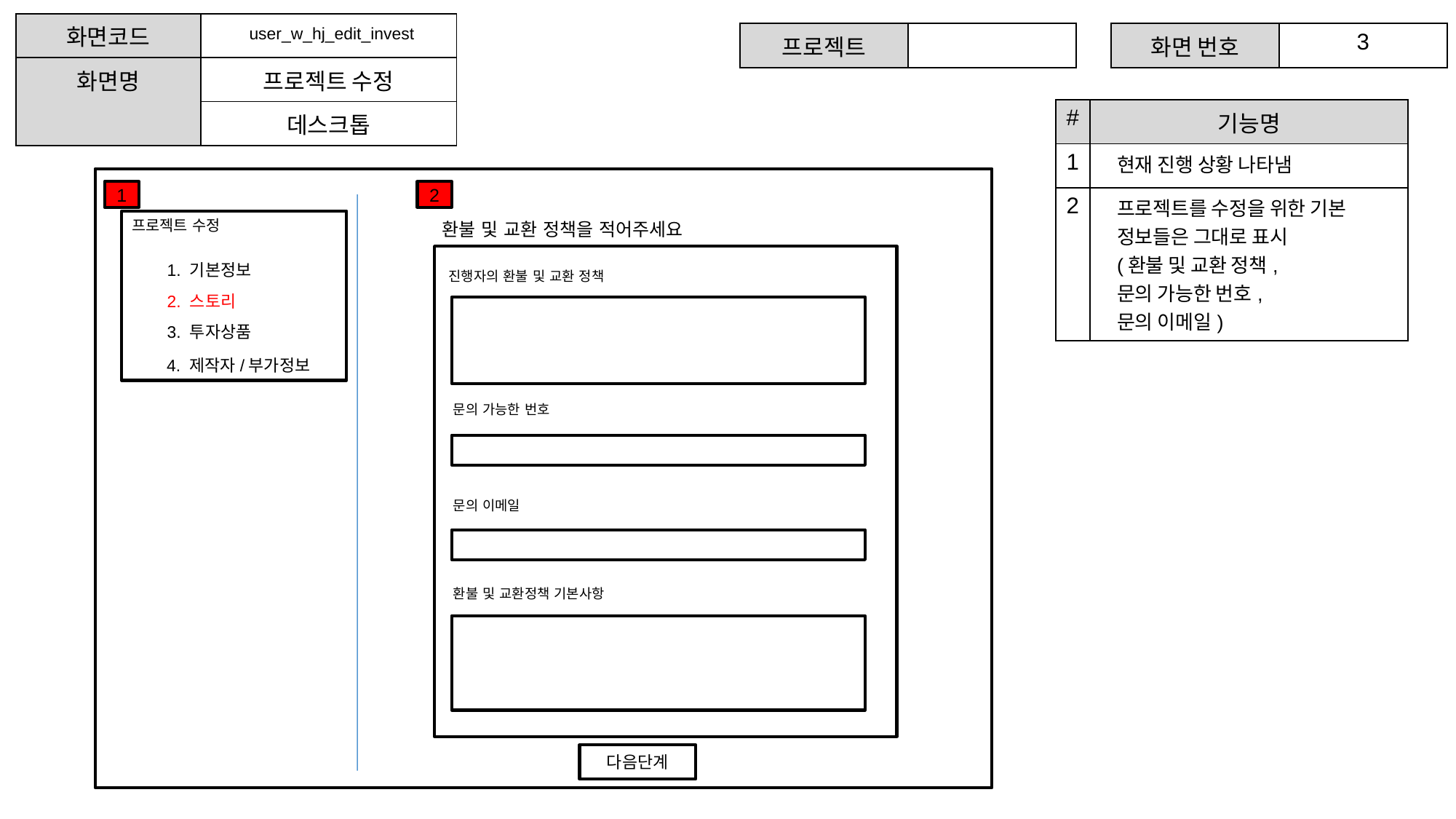

| 화면코드 | user\_w\_hj\_edit\_invest |
| --- | --- |
| 화면명 | 프로젝트 수정 |
|  | 데스크톱 |
| 프로젝트 |  |
| --- | --- |
| 화면 번호 | 3 |
| --- | --- |
| # | 기능명 |
| --- | --- |
| 1 | 현재 진행 상황 나타냄 |
| 2 | 프로젝트를 수정을 위한 기본 정보들은 그대로 표시 (환불 및 교환 정책, 문의 가능한 번호, 문의 이메일) |

1
2
환불 및 교환 정책을 적어주세요

진행자의 환불 및 교환 정책

문의 가능한 번호

문의 이메일

환불 및 교환정책 기본사항

다음단계

프로젝트 수정

1. 기본정보
2. 스토리
3. 투자상품
4. 제작자/부가정보